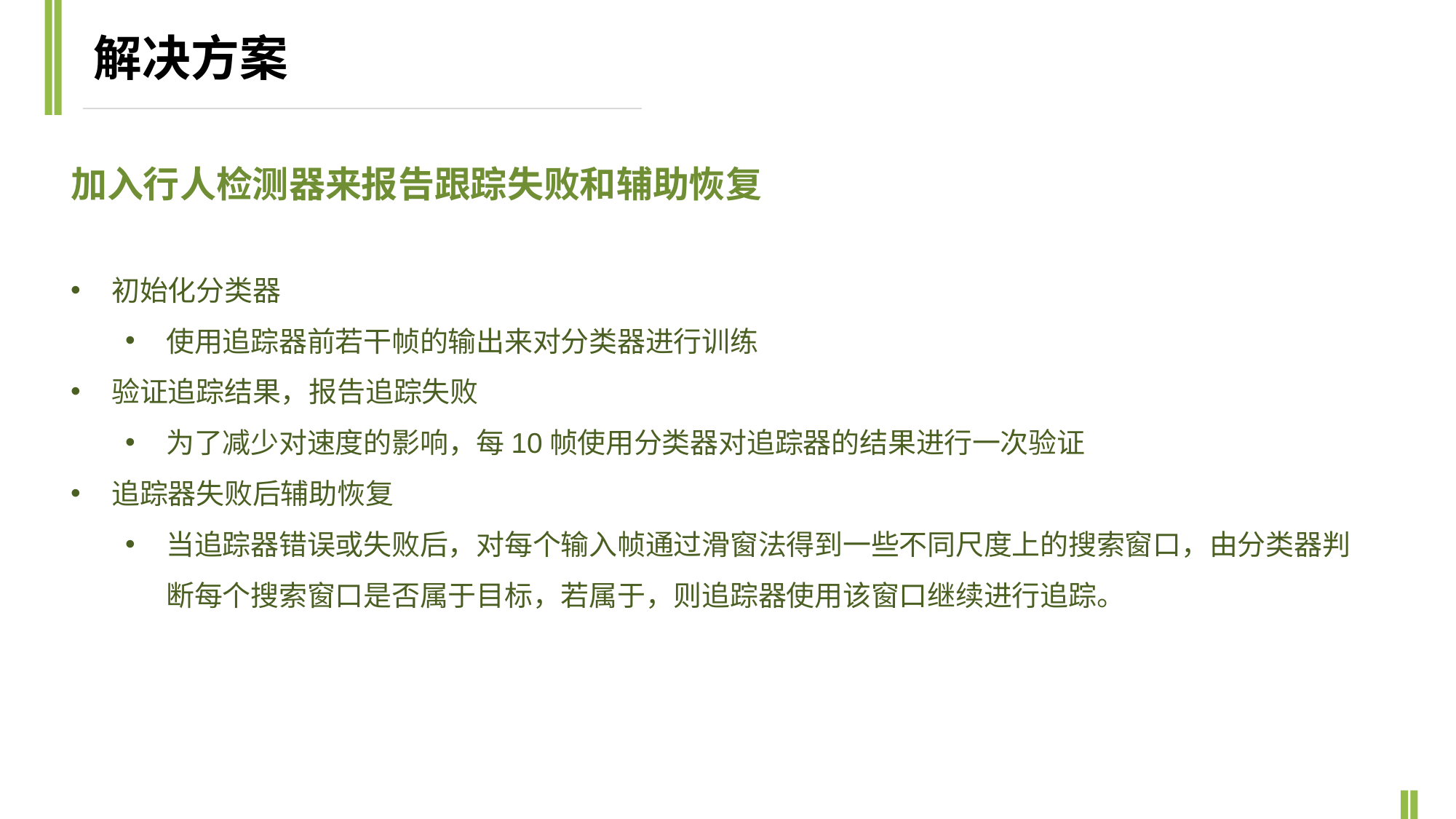

解决方案
加入行人检测器来报告跟踪失败和辅助恢复

初始化分类器
使用追踪器前若干帧的输出来对分类器进行训练
验证追踪结果，报告追踪失败
为了减少对速度的影响，每10帧使用分类器对追踪器的结果进行一次验证
追踪器失败后辅助恢复
当追踪器错误或失败后，对每个输入帧通过滑窗法得到一些不同尺度上的搜索窗口，由分类器判断每个搜索窗口是否属于目标，若属于，则追踪器使用该窗口继续进行追踪。